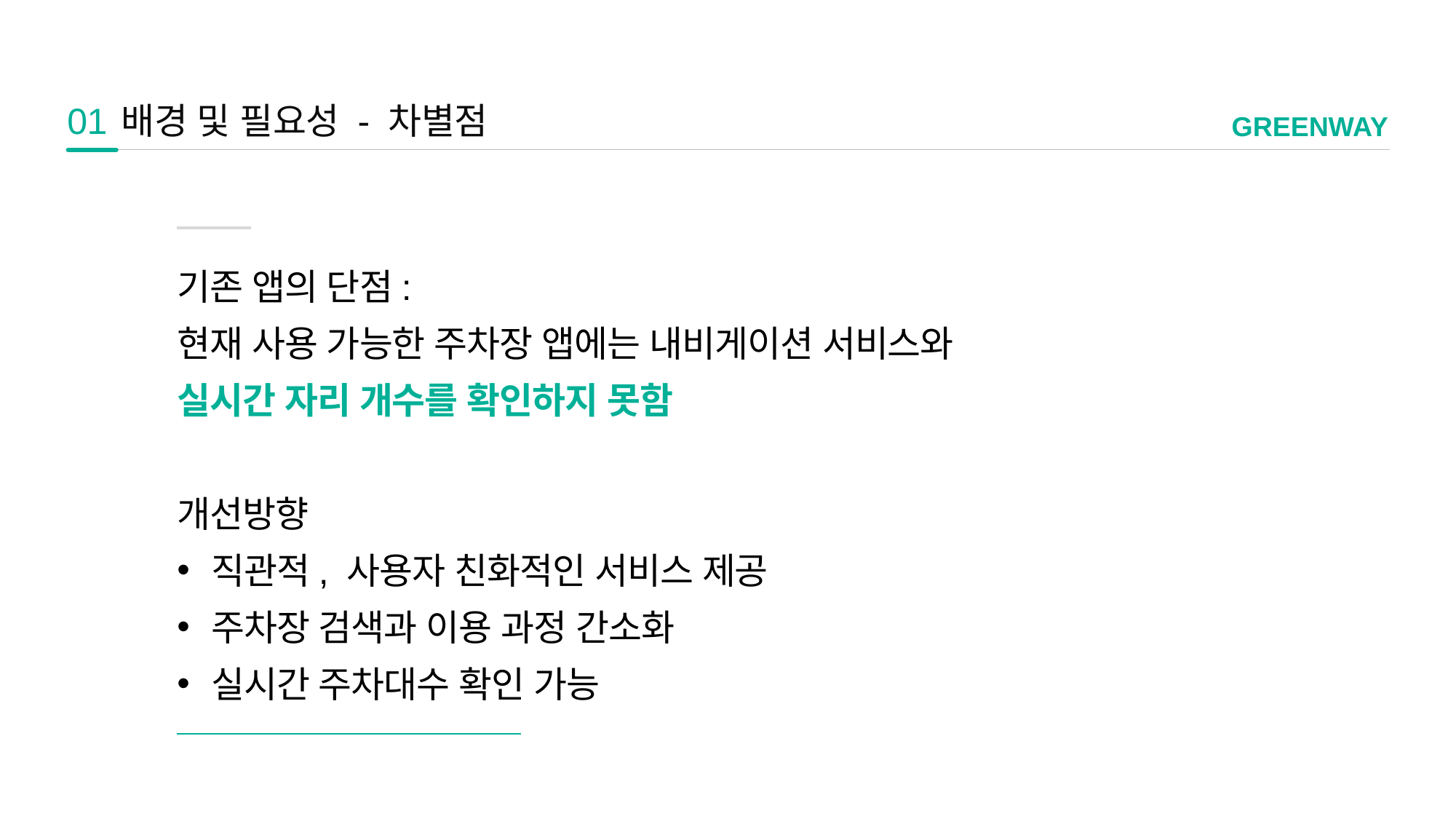

01
배경 및 필요성 - 차별점
GREENWAY
기존 앱의 단점:
현재 사용 가능한 주차장 앱에는 내비게이션 서비스와
실시간 자리 개수를 확인하지 못함

개선방향
직관적, 사용자 친화적인 서비스 제공
주차장 검색과 이용 과정 간소화
실시간 주차대수 확인 가능